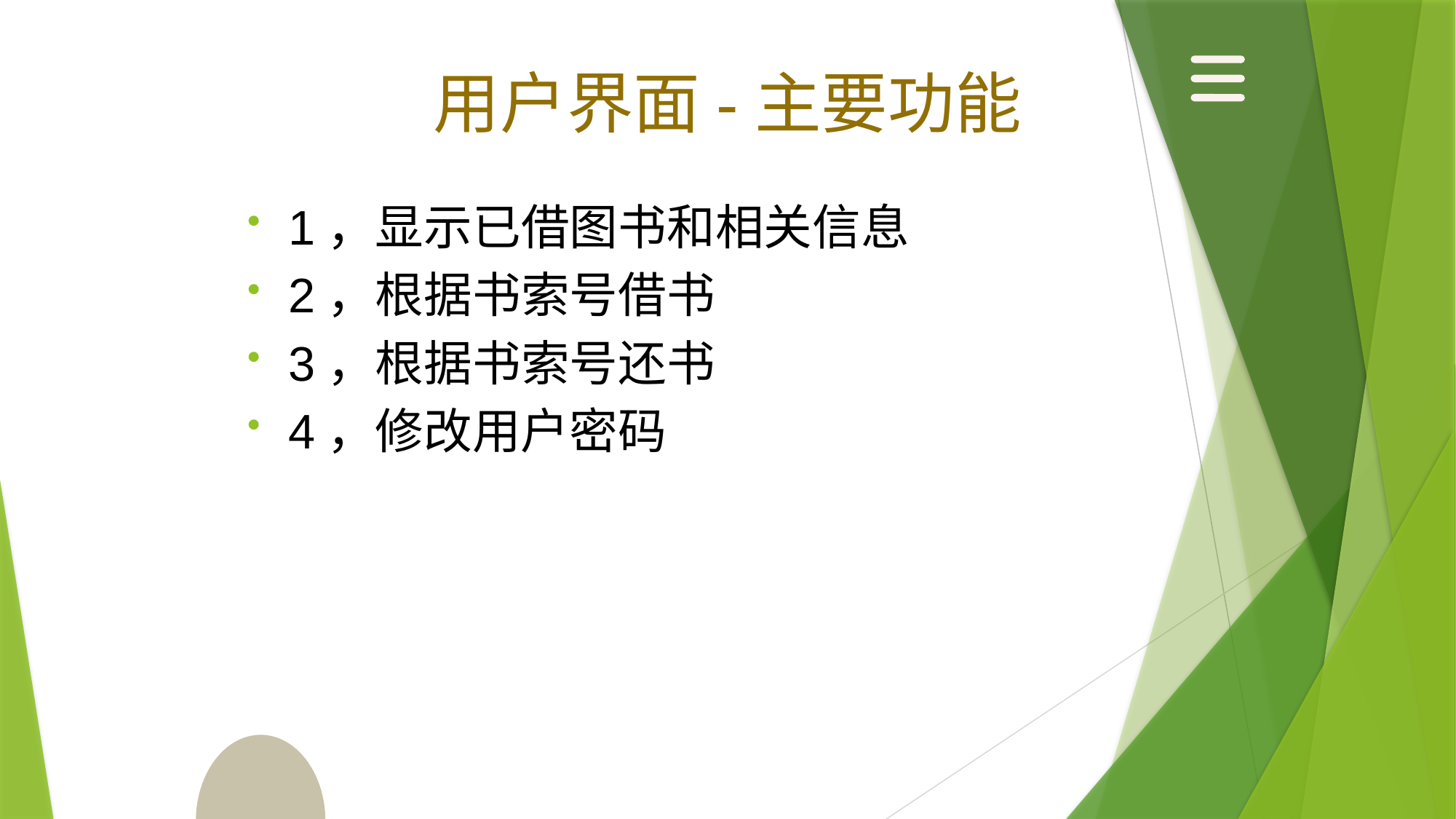

用户界面-主要功能

1，显示已借图书和相关信息
2，根据书索号借书
3，根据书索号还书
4，修改用户密码